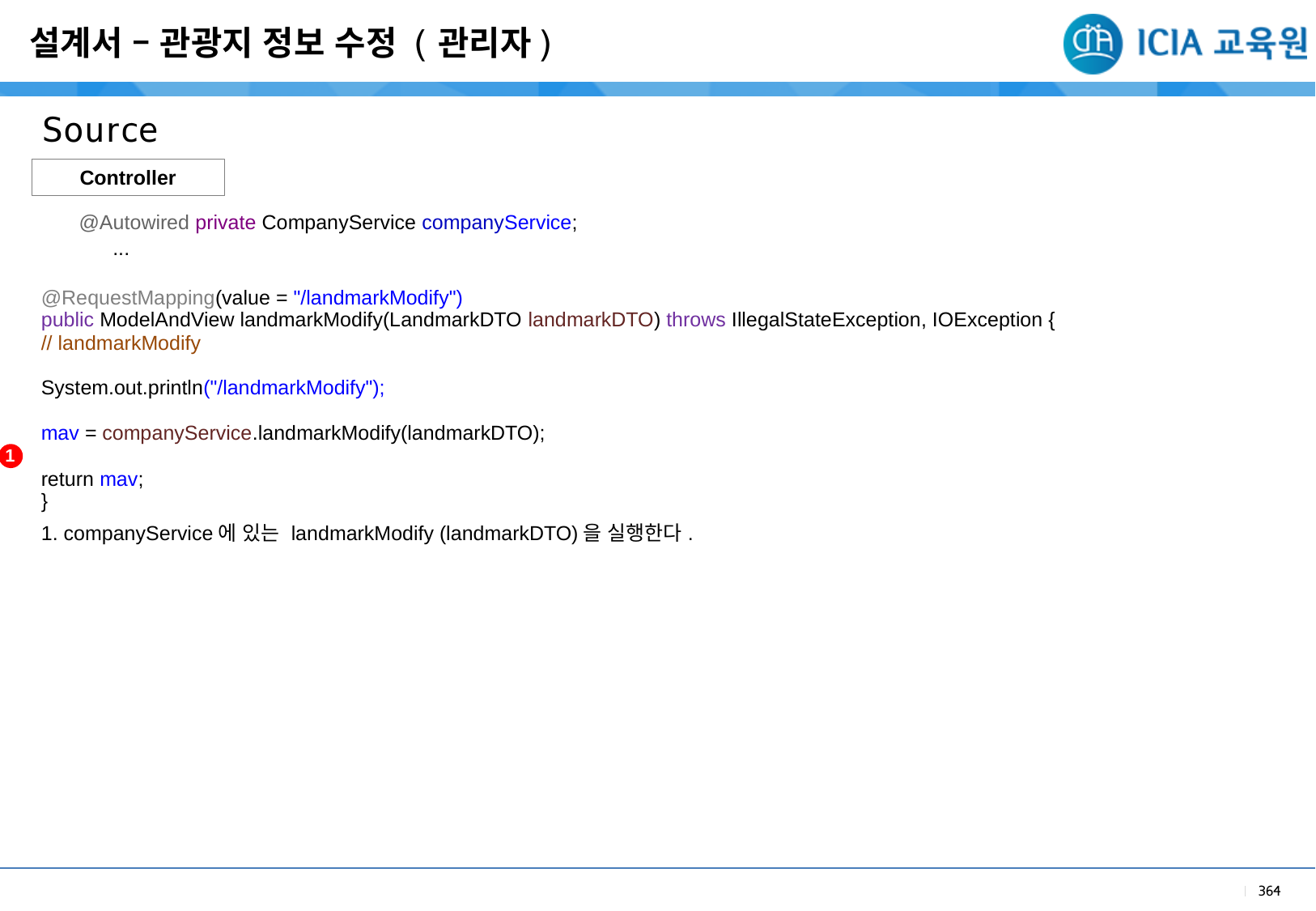

설계서 – 관광지 정보 수정 (관리자)
Source
Controller
| @Autowired private CompanyService companyService; ... @RequestMapping(value = "/landmarkModify") public ModelAndView landmarkModify(LandmarkDTO landmarkDTO) throws IllegalStateException, IOException { // landmarkModify System.out.println("/landmarkModify"); mav = companyService.landmarkModify(landmarkDTO); return mav; } |
| --- |
| 1. companyService에 있는 landmarkModify (landmarkDTO)을 실행한다. |
1